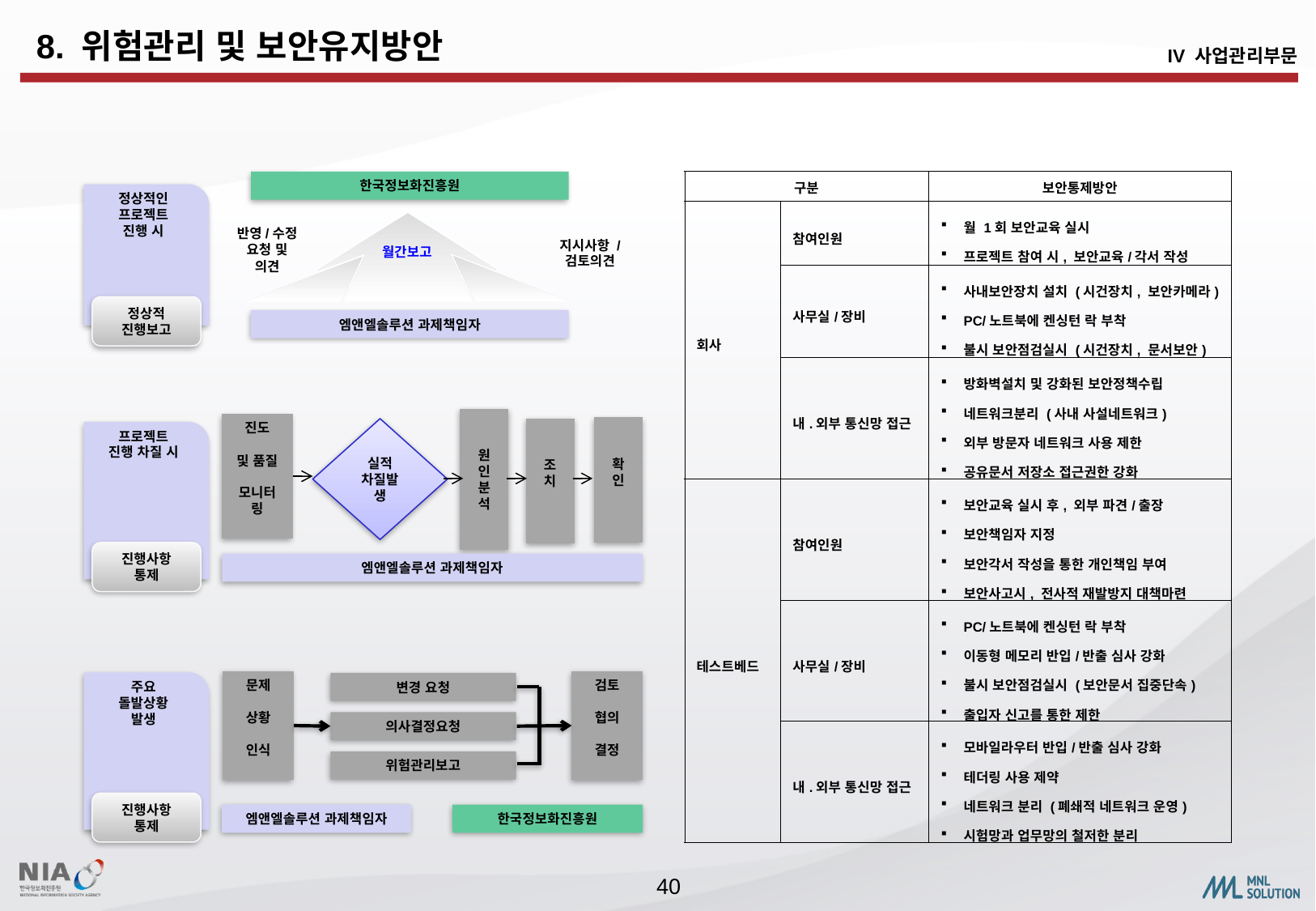

8. 위험관리 및 보안유지방안
IV 사업관리부문
| 구분 |  | 보안통제방안 |
| --- | --- | --- |
| 회사 | 참여인원 | 월 1회 보안교육 실시 프로젝트 참여 시, 보안교육/각서 작성 |
|  | 사무실/장비 | 사내보안장치 설치 (시건장치, 보안카메라) PC/노트북에 켄싱턴 락 부착 불시 보안점검실시 (시건장치, 문서보안) |
|  | 내.외부 통신망 접근 | 방화벽설치 및 강화된 보안정책수립 네트워크분리 (사내 사설네트워크) 외부 방문자 네트워크 사용 제한 공유문서 저장소 접근권한 강화 |
| 테스트베드 | 참여인원 | 보안교육 실시 후, 외부 파견/출장 보안책임자 지정 보안각서 작성을 통한 개인책임 부여 보안사고시, 전사적 재발방지 대책마련 |
|  | 사무실/장비 | PC/노트북에 켄싱턴 락 부착 이동형 메모리 반입/반출 심사 강화 불시 보안점검실시 (보안문서 집중단속) 출입자 신고를 통한 제한 |
|  | 내.외부 통신망 접근 | 모바일라우터 반입/반출 심사 강화 테더링 사용 제약 네트워크 분리 (폐쇄적 네트워크 운영) 시험망과 업무망의 철저한 분리 |
한국정보화진흥원
정상적인
프로젝트
진행 시

월간보고
반영/수정
요청 및 의견
지시사항 /
검토의견

정상적 진행보고
엠앤엘솔루션 과제책임자
프로젝트
진행 차질 시

진도

및 품질

모니터링

원인
분석

확인

조치

실적
차질발생
진행사항
통제
엠앤엘솔루션 과제책임자
문제

상황

인식

검토

협의

결정

주요
돌발상황
발생

변경 요청
의사결정요청
위험관리보고
진행사항
통제
한국정보화진흥원
엠앤엘솔루션 과제책임자